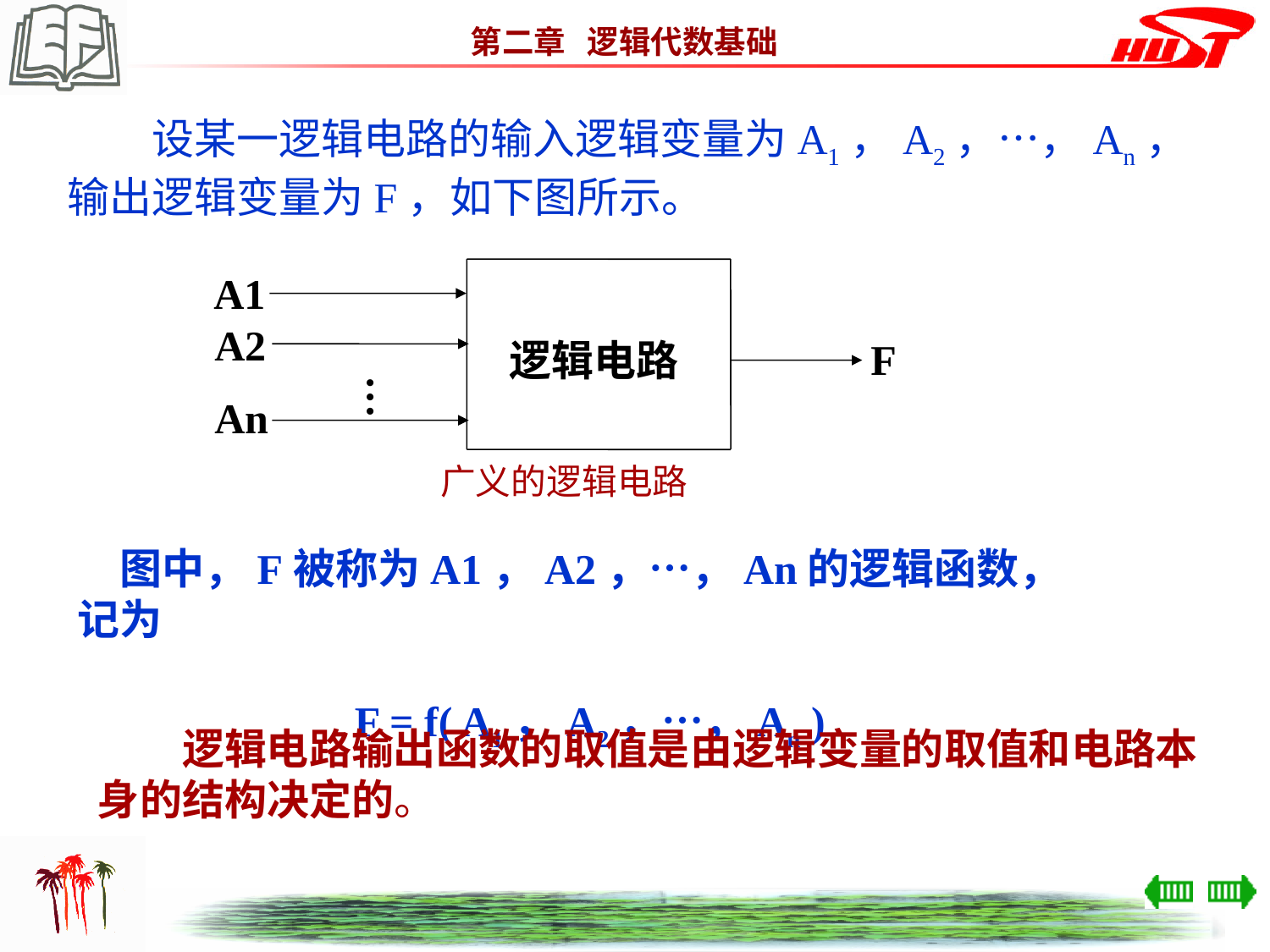

设某一逻辑电路的输入逻辑变量为A1，A2，…，An，输出逻辑变量为F，如下图所示。

A1
A2
F
逻辑电路
…
An
      广义的逻辑电路
　图中，F被称为A1，A2，…，An的逻辑函数，记为

F = f( A1，A2，…，An )
　　逻辑电路输出函数的取值是由逻辑变量的取值和电路本身的结构决定的。